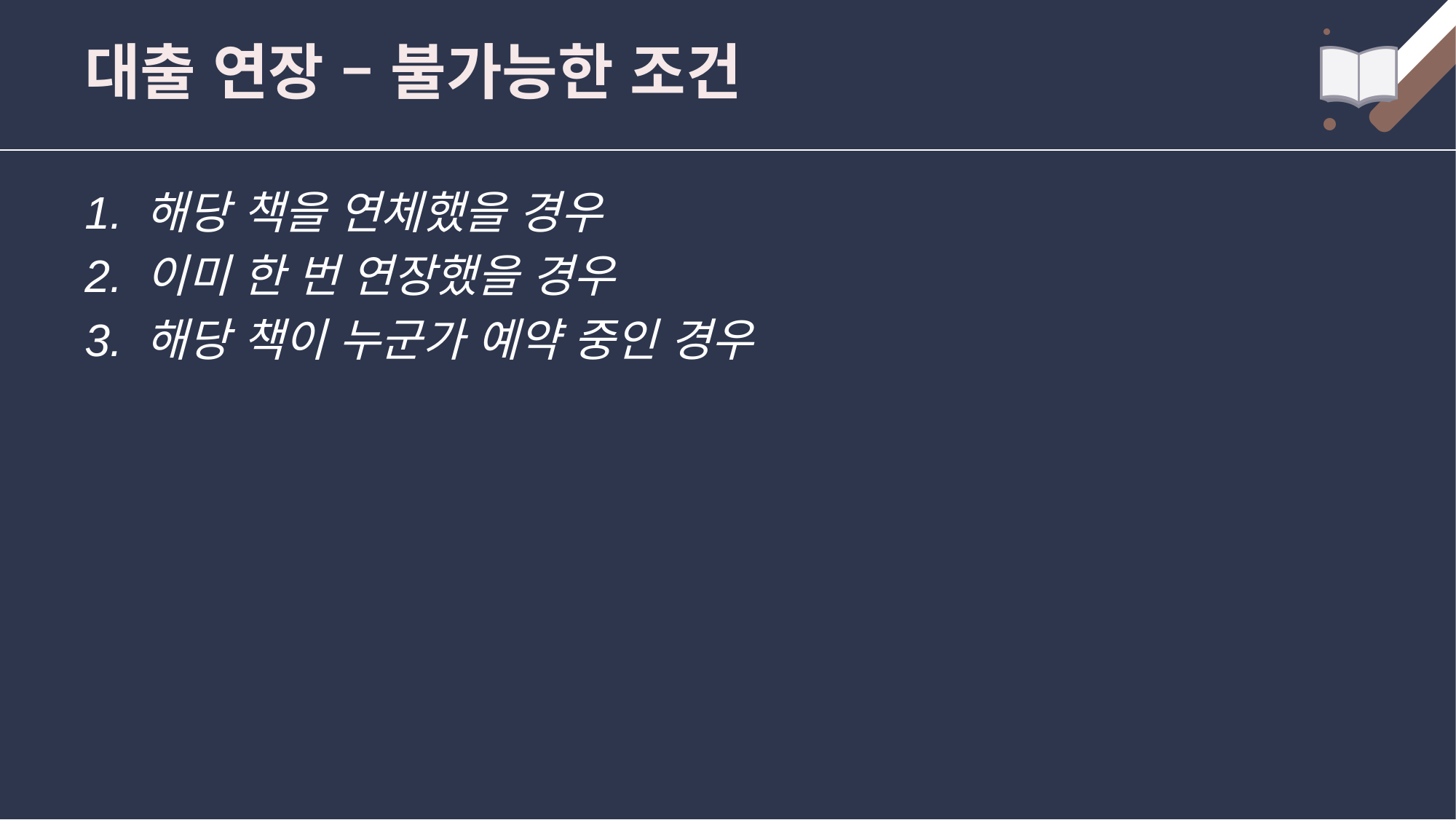

# 대출 연장 – 불가능한 조건
해당 책을 연체했을 경우
이미 한 번 연장했을 경우
해당 책이 누군가 예약 중인 경우